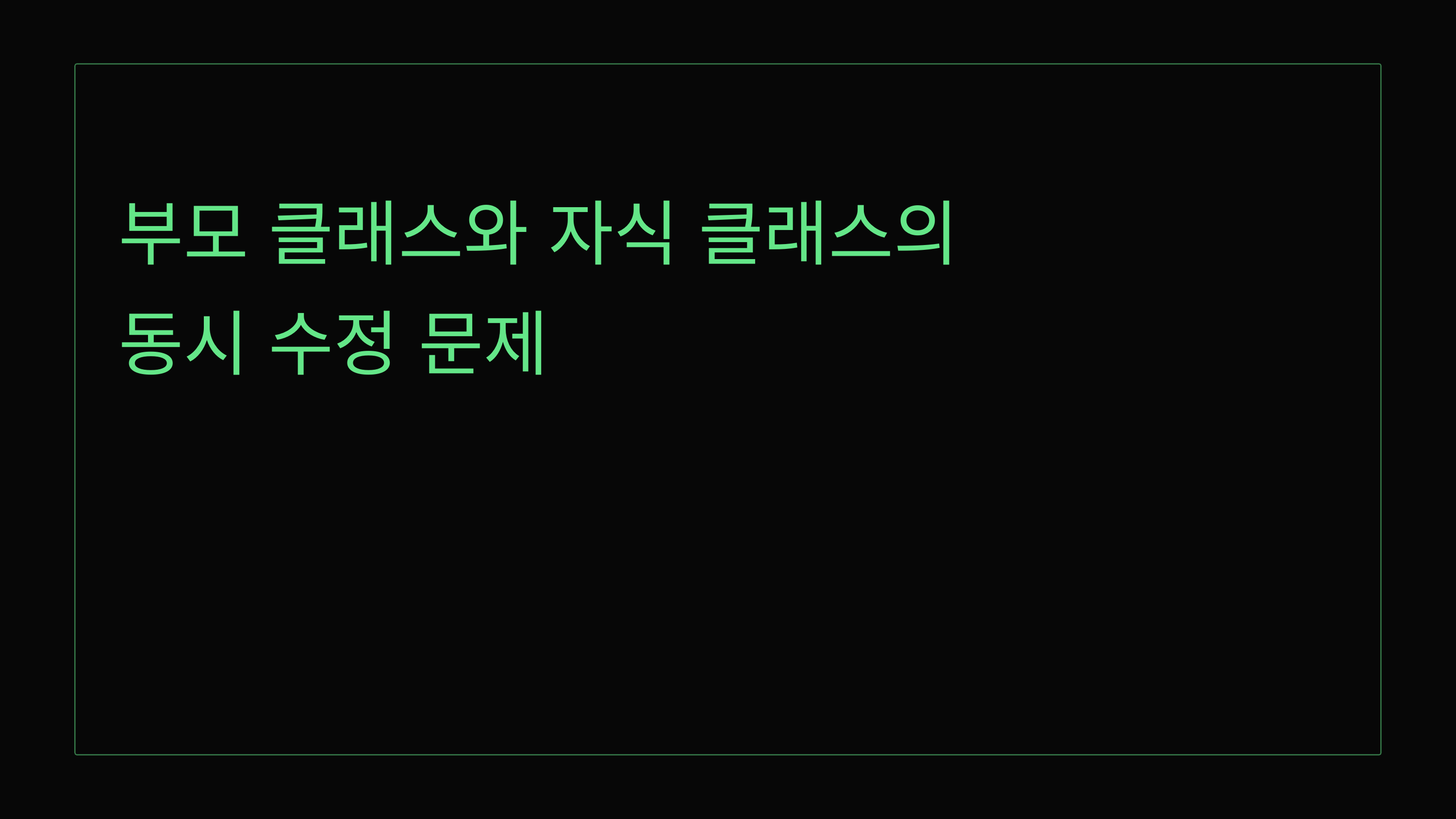

부모 클래스와 자식 클래스의
동시 수정 문제